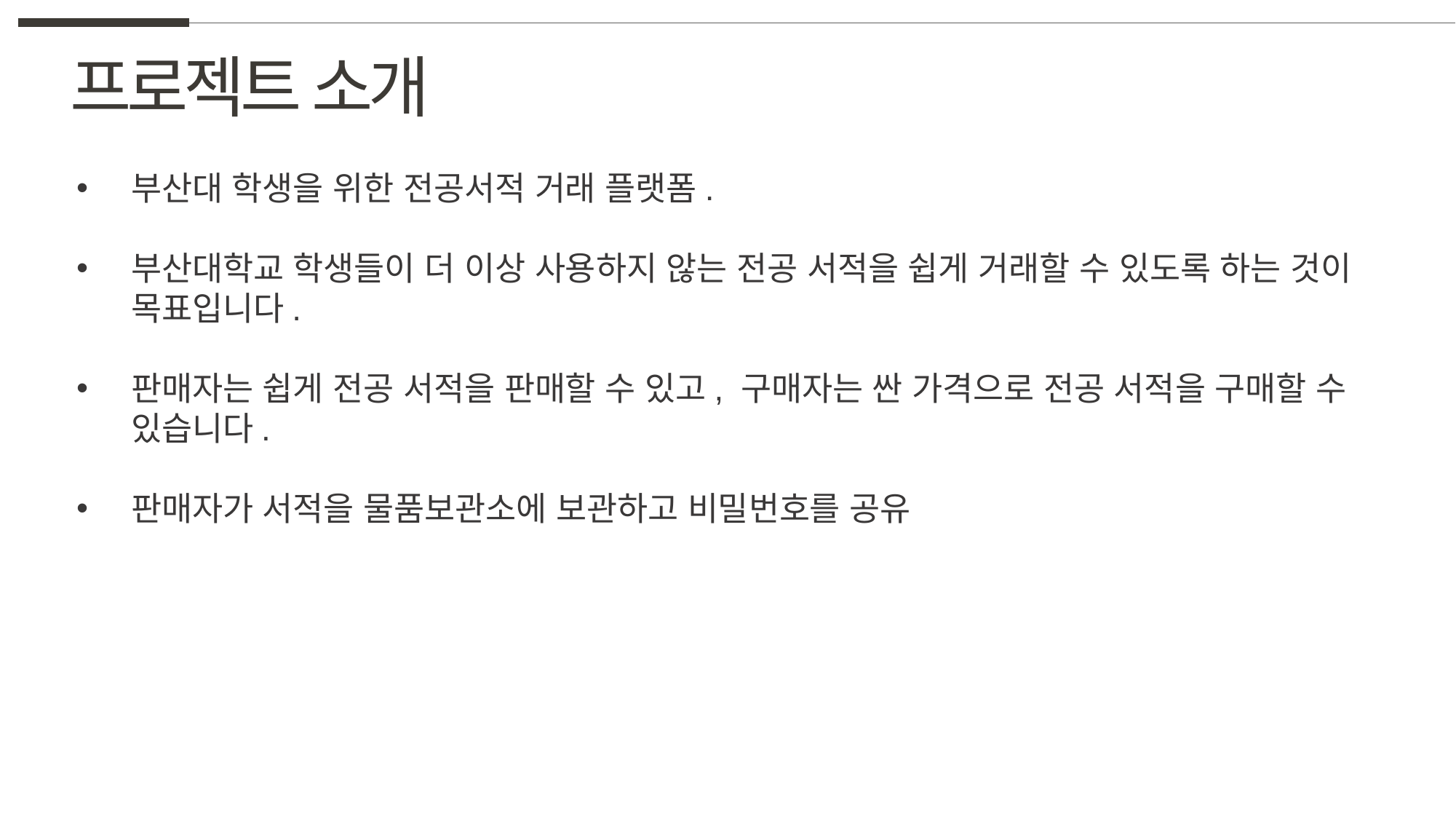

프로젝트 소개
부산대 학생을 위한 전공서적 거래 플랫폼.

부산대학교 학생들이 더 이상 사용하지 않는 전공 서적을 쉽게 거래할 수 있도록 하는 것이 목표입니다.

판매자는 쉽게 전공 서적을 판매할 수 있고, 구매자는 싼 가격으로 전공 서적을 구매할 수 있습니다.

판매자가 서적을 물품보관소에 보관하고 비밀번호를 공유